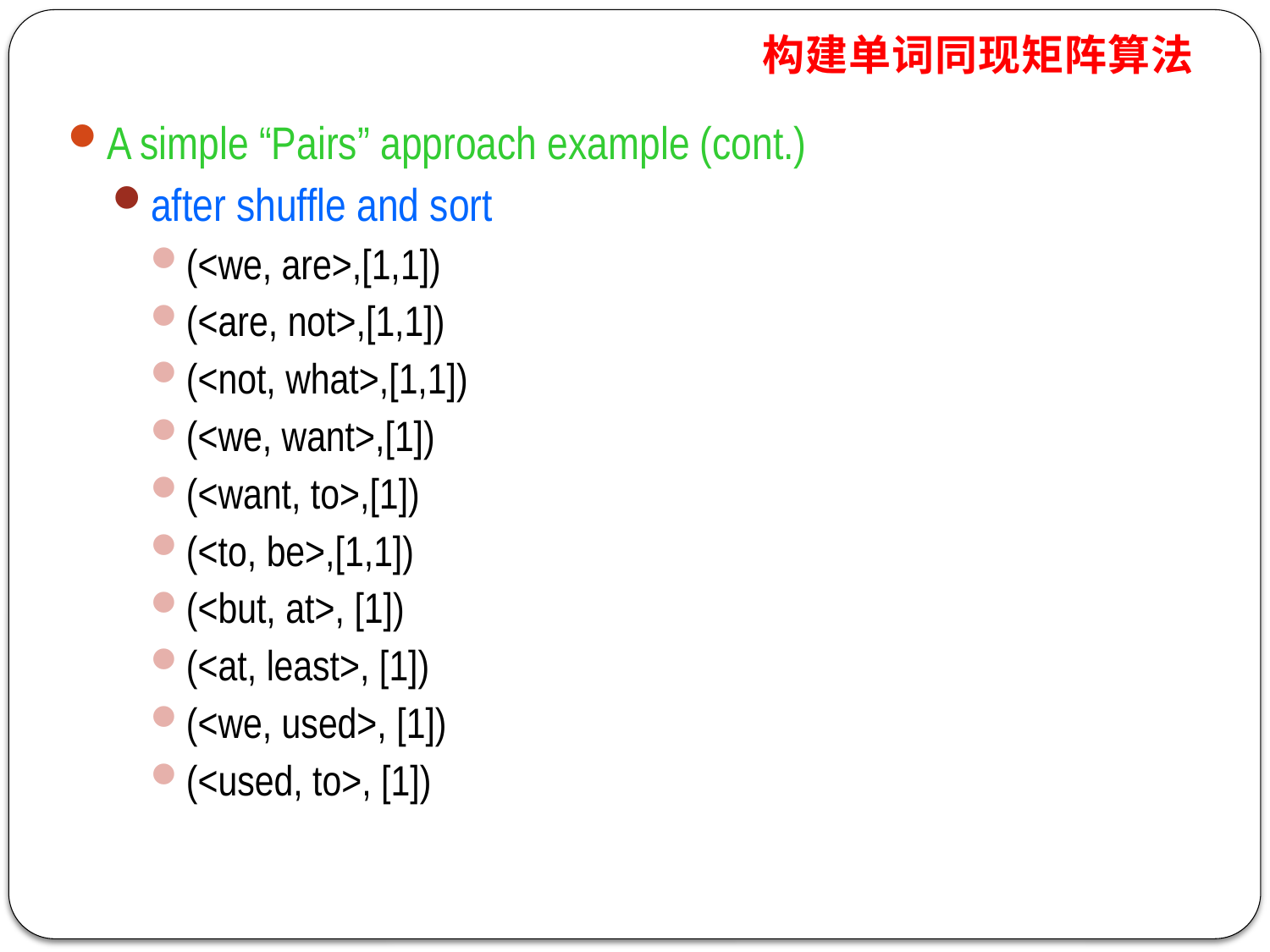

构建单词同现矩阵算法
A simple “Pairs” approach example (cont.)
after shuffle and sort
(<we, are>,[1,1])
(<are, not>,[1,1])
(<not, what>,[1,1])
(<we, want>,[1])
(<want, to>,[1])
(<to, be>,[1,1])
(<but, at>, [1])
(<at, least>, [1])
(<we, used>, [1])
(<used, to>, [1])